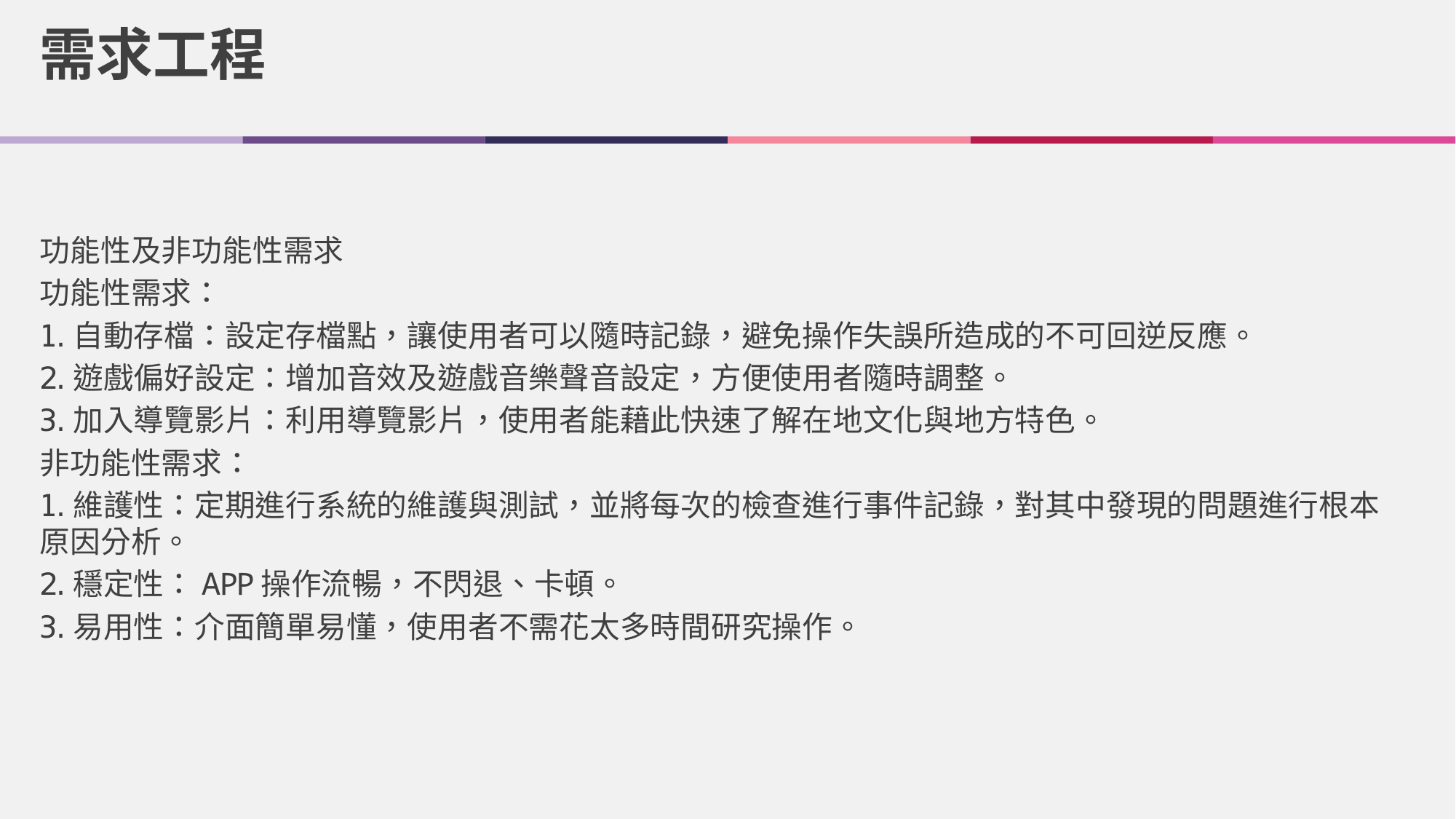

需求工程
功能性及非功能性需求
功能性需求：
1.自動存檔：設定存檔點，讓使用者可以隨時記錄，避免操作失誤所造成的不可回逆反應。
2.遊戲偏好設定：增加音效及遊戲音樂聲音設定，方便使用者隨時調整。
3.加入導覽影片：利用導覽影片，使用者能藉此快速了解在地文化與地方特色。
非功能性需求：
1.維護性：定期進行系統的維護與測試，並將每次的檢查進行事件記錄，對其中發現的問題進行根本原因分析。
2.穩定性：APP操作流暢，不閃退、卡頓。
3.易用性：介面簡單易懂，使用者不需花太多時間研究操作。